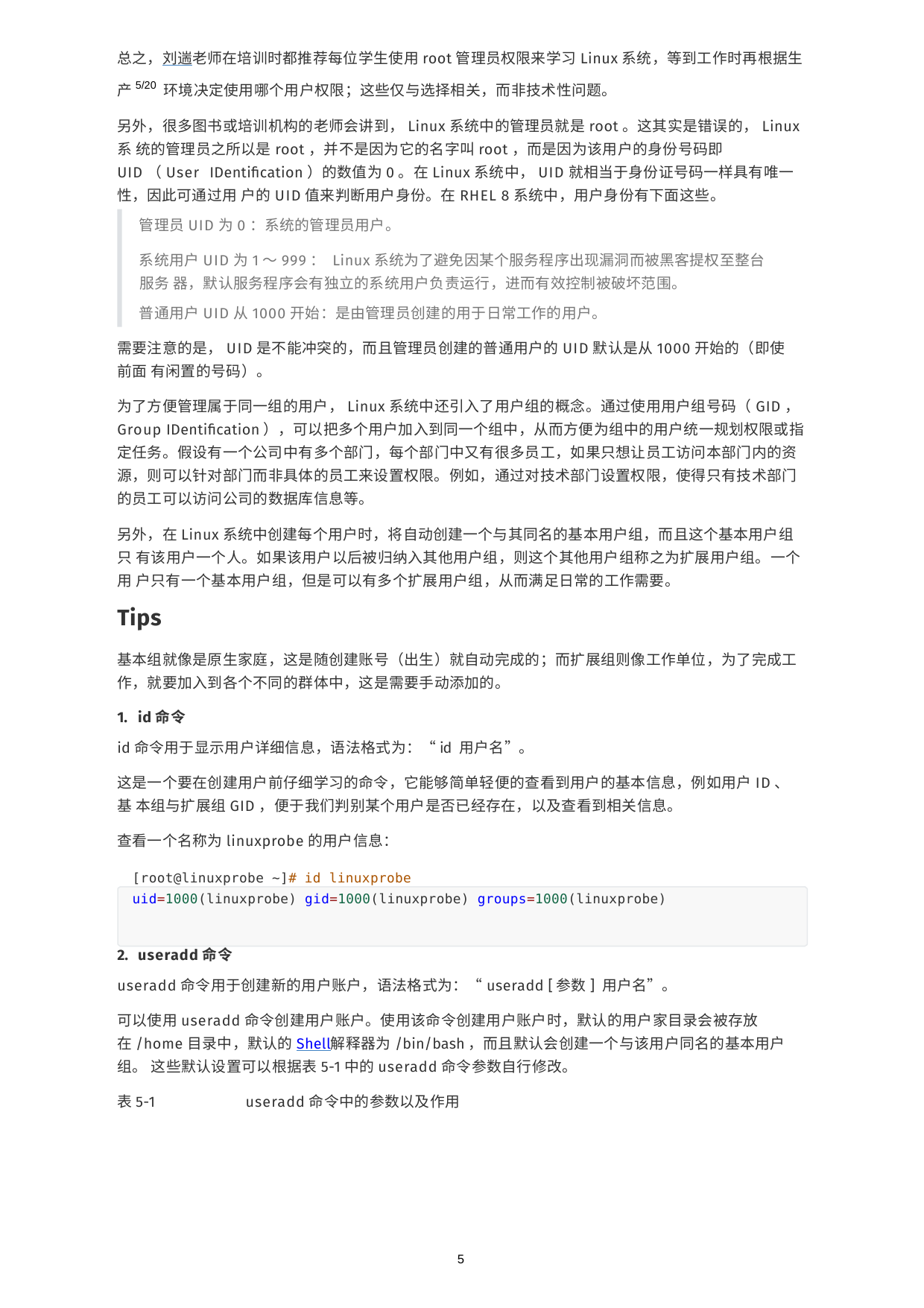

总之，刘遄老师在培训时都推荐每位学生使用root管理员权限来学习Linux系统，等到工作时再根据生产5/20 环境决定使用哪个用户权限；这些仅与选择相关，而非技术性问题。
另外，很多图书或培训机构的老师会讲到，Linux系统中的管理员就是root。这其实是错误的，Linux系 统的管理员之所以是root，并不是因为它的名字叫root，而是因为该用户的身份号码即UID（User  IDentification）的数值为0。在Linux系统中，UID就相当于身份证号码一样具有唯一性，因此可通过用 户的UID值来判断用户身份。在RHEL 8系统中，用户身份有下面这些。

管理员UID为0：系统的管理员用户。
系统用户UID为1～999： Linux系统为了避免因某个服务程序出现漏洞而被黑客提权至整台服务 器，默认服务程序会有独立的系统用户负责运行，进而有效控制被破坏范围。

普通用户UID从1000开始：是由管理员创建的用于日常工作的用户。
需要注意的是，UID是不能冲突的，而且管理员创建的普通用户的UID默认是从1000开始的（即使前面 有闲置的号码）。
为了方便管理属于同一组的用户，Linux系统中还引入了用户组的概念。通过使用用户组号码（GID，  Group IDentification），可以把多个用户加入到同一个组中，从而方便为组中的用户统一规划权限或指 定任务。假设有一个公司中有多个部门，每个部门中又有很多员工，如果只想让员工访问本部门内的资 源，则可以针对部门而非具体的员工来设置权限。例如，通过对技术部门设置权限，使得只有技术部门 的员工可以访问公司的数据库信息等。
另外，在Linux系统中创建每个用户时，将自动创建一个与其同名的基本用户组，而且这个基本用户组只 有该用户一个人。如果该用户以后被归纳入其他用户组，则这个其他用户组称之为扩展用户组。一个用 户只有一个基本用户组，但是可以有多个扩展用户组，从而满足日常的工作需要。

Tips
基本组就像是原生家庭，这是随创建账号（出生）就自动完成的；而扩展组则像工作单位，为了完成工 作，就要加入到各个不同的群体中，这是需要手动添加的。
id命令

id命令用于显示用户详细信息，语法格式为：“id 用户名”。
这是一个要在创建用户前仔细学习的命令，它能够简单轻便的查看到用户的基本信息，例如用户ID、基 本组与扩展组GID，便于我们判别某个用户是否已经存在，以及查看到相关信息。
查看一个名称为linuxprobe的用户信息：

[root@linuxprobe ~]# id linuxprobe
uid=1000(linuxprobe) gid=1000(linuxprobe) groups=1000(linuxprobe)

useradd命令

useradd命令用于创建新的用户账户，语法格式为：“useradd [参数] 用户名”。
可以使用useradd命令创建用户账户。使用该命令创建用户账户时，默认的用户家目录会被存放
在/home目录中，默认的Shell解释器为/bin/bash，而且默认会创建一个与该用户同名的基本用户组。 这些默认设置可以根据表5-1中的useradd命令参数自行修改。
表5-1	useradd命令中的参数以及作用

5